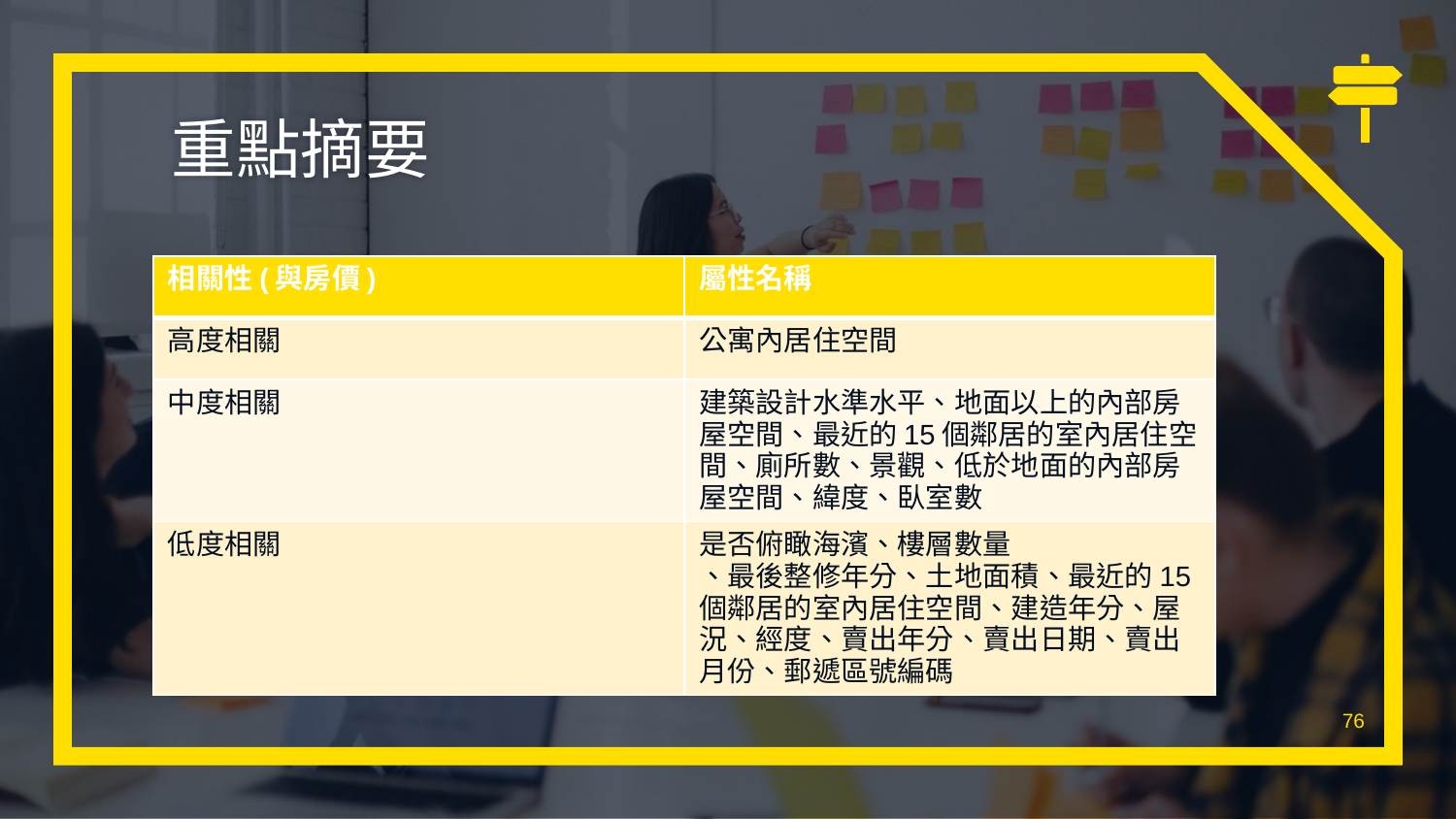

重點摘要
| 相關性(與房價) | 屬性名稱 |
| --- | --- |
| 高度相關 | 公寓內居住空間 |
| 中度相關 | 建築設計水準水平、地面以上的內部房屋空間、最近的15個鄰居的室內居住空間、廁所數、景觀、低於地面的內部房屋空間、緯度、臥室數 |
| 低度相關 | 是否俯瞰海濱、樓層數量 、最後整修年分、土地面積、最近的15個鄰居的室內居住空間、建造年分、屋況、經度、賣出年分、賣出日期、賣出月份、郵遞區號編碼 |
76